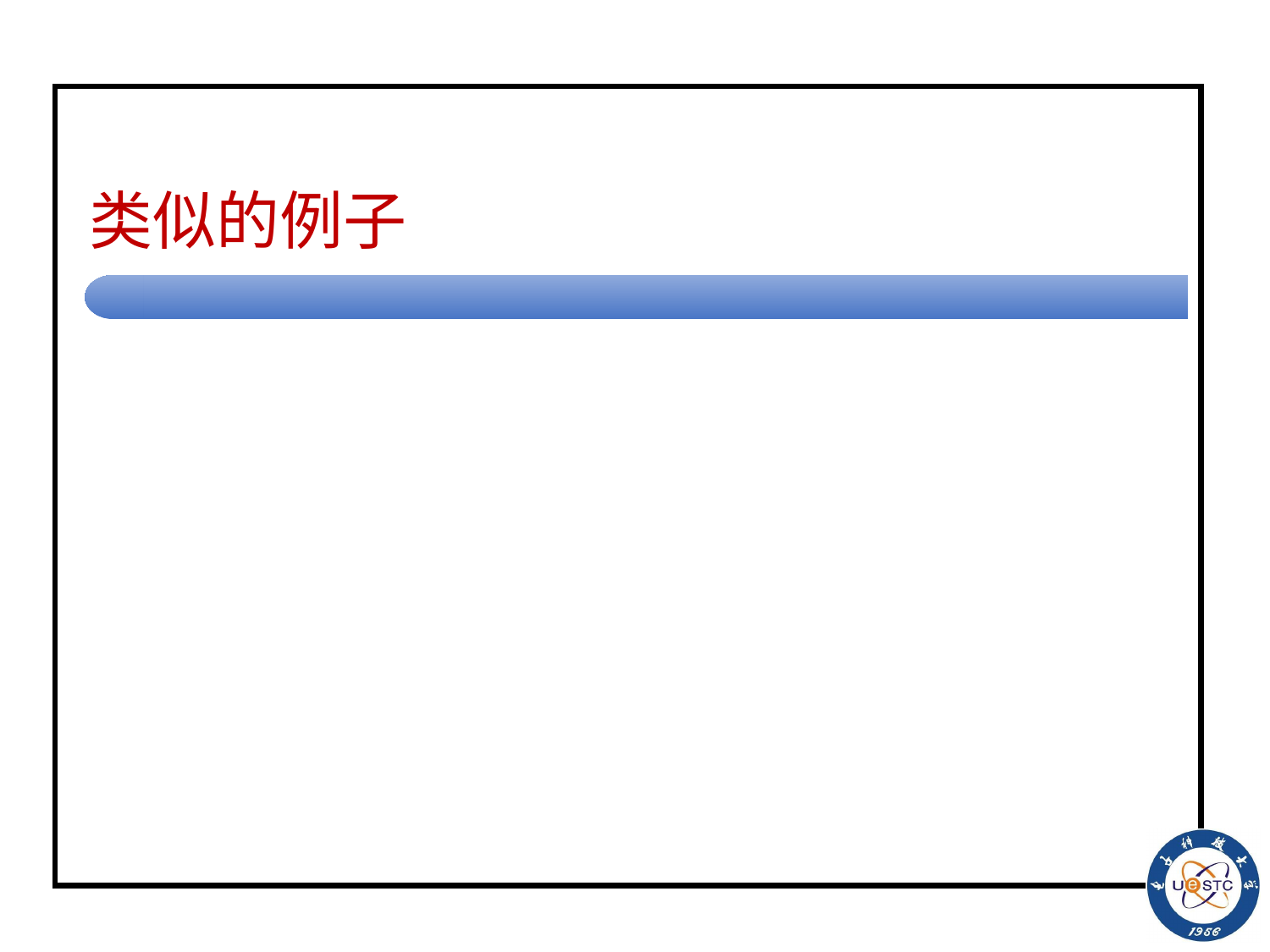

# 类似的例子
例6.15 构造TM，Σ={0,1}，在输入串的开始处添加子串10。

例6.16 构造TM，Σ={a, b, c}，将输入串包含的第一个abc子串删除。
思路：存储技术寻找到第1个abc子串的位置，将后面的符号向左移动三个单元。